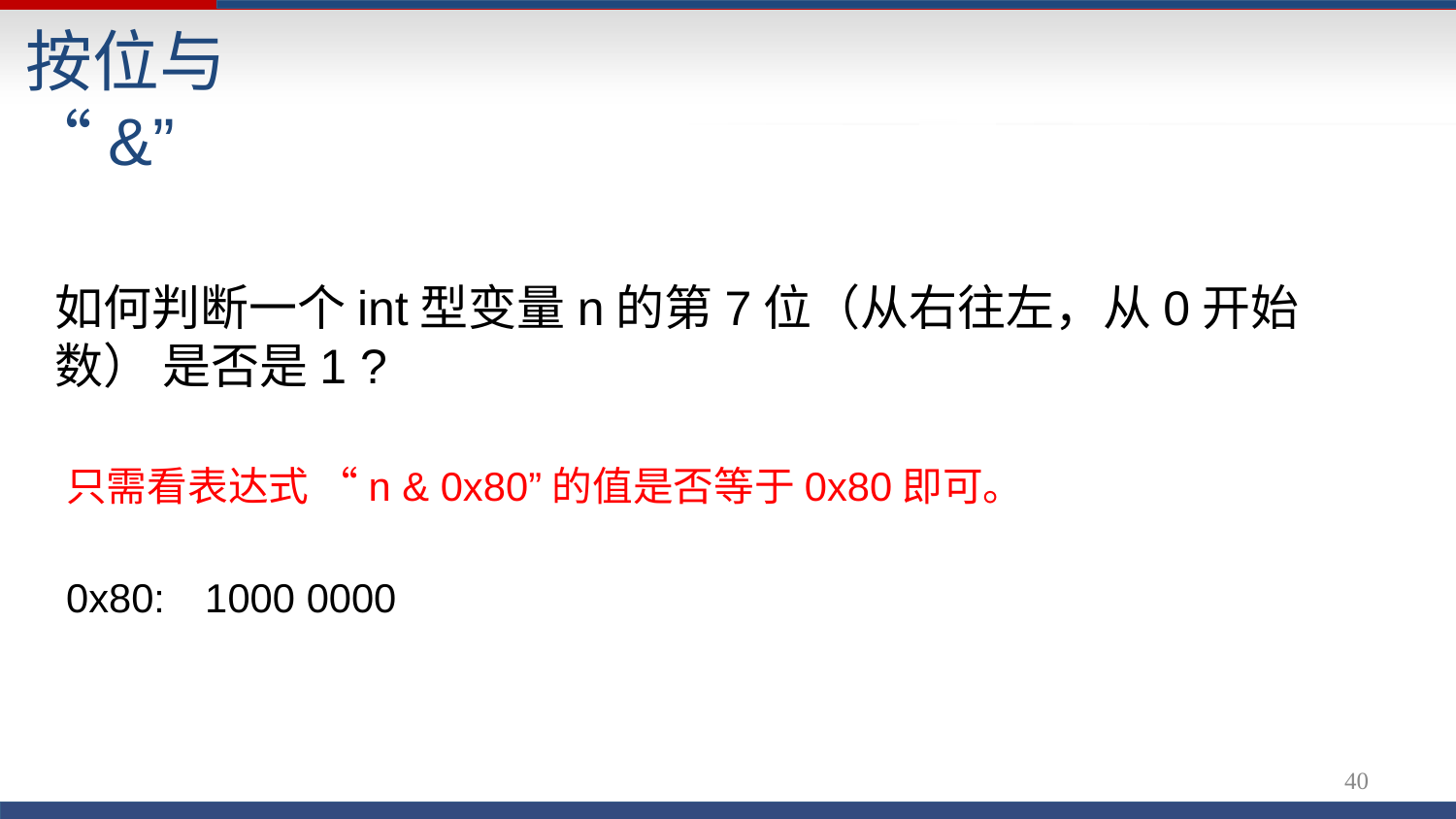

# 按位与 “&”
如何判断一个int型变量n的第7位（从右往左，从0开始数） 是否是1 ?

只需看表达式 “n & 0x80”的值是否等于0x80即可。

0x80:	1000 0000
40